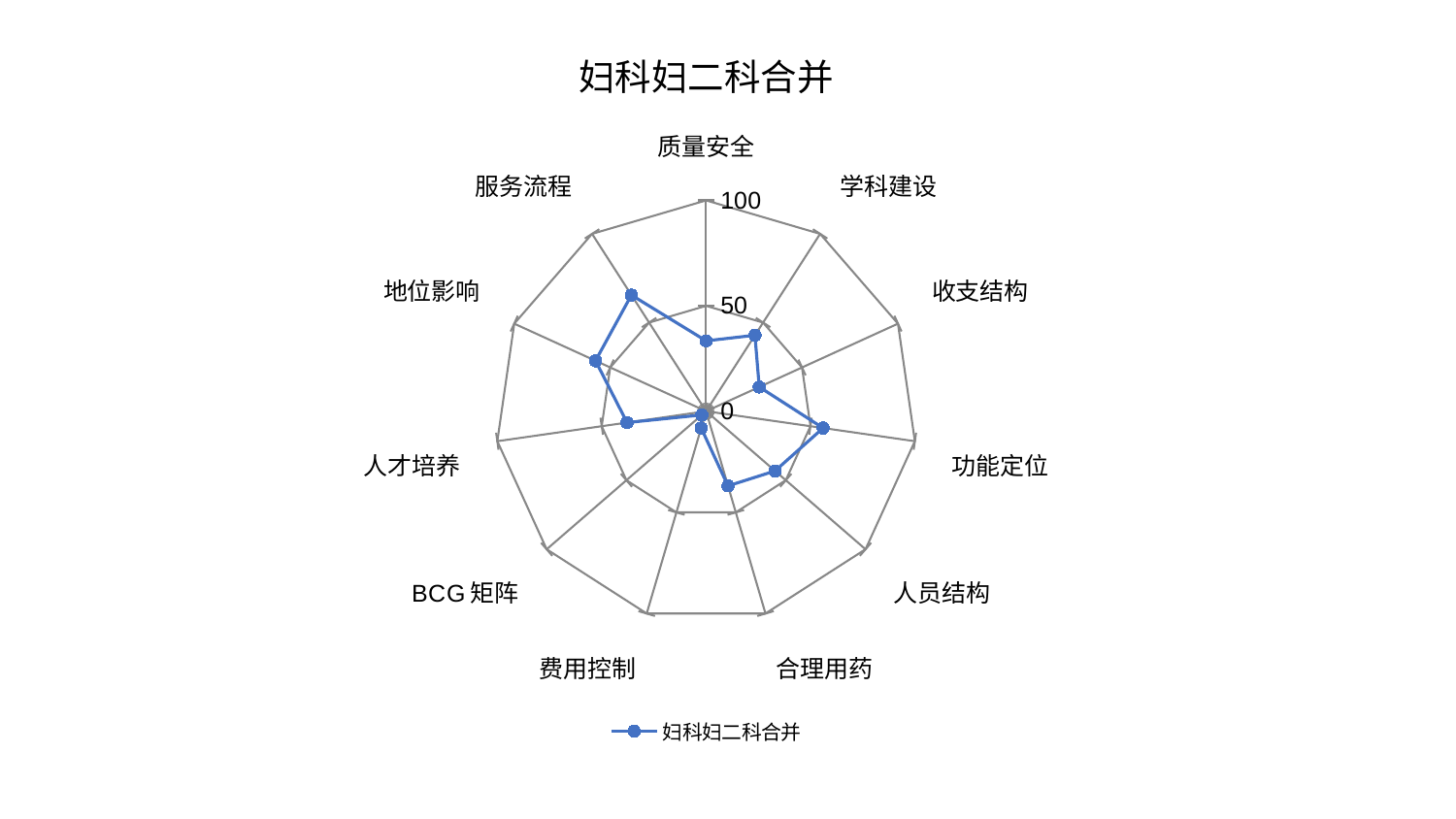

### Chart: 妇科妇二科合并

| Category | 妇科妇二科合并 |
|---|---|
| 质量安全 | 33.395321448289785 |
| 学科建设 | 42.853266078079386 |
| 收支结构 | 27.693961193944688 |
| 功能定位 | 56.03861890696718 |
| 人员结构 | 43.25050120091151 |
| 合理用药 | 36.91672230263296 |
| 费用控制 | 8.303243970821086 |
| BCG矩阵 | 2.7095172600044464 |
| 人才培养 | 37.867981749766415 |
| 地位影响 | 57.65271887514249 |
| 服务流程 | 65.49206372119022 |
114